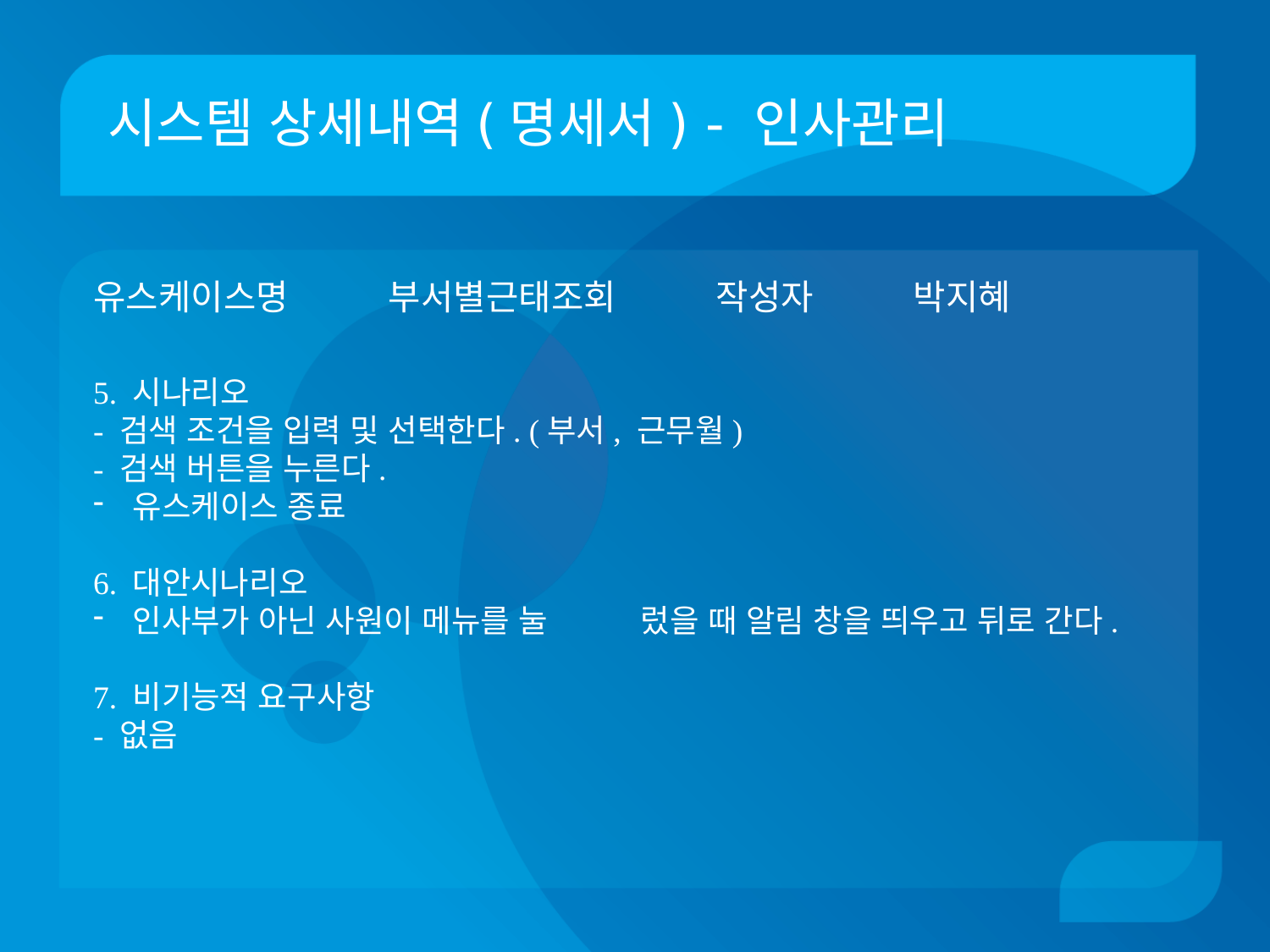

# 시스템 상세내역(명세서) - 인사관리
유스케이스명          부서별근태조회          작성자          박지혜
5. 시나리오
- 검색 조건을 입력 및 선택한다. (부서, 근무월)
- 검색 버튼을 누른다.
유스케이스 종료

6. 대안시나리오
인사부가 아닌 사원이 메뉴를 눌	렀을 때 알림 창을 띄우고 뒤로 간다.

7. 비기능적 요구사항
- 없음